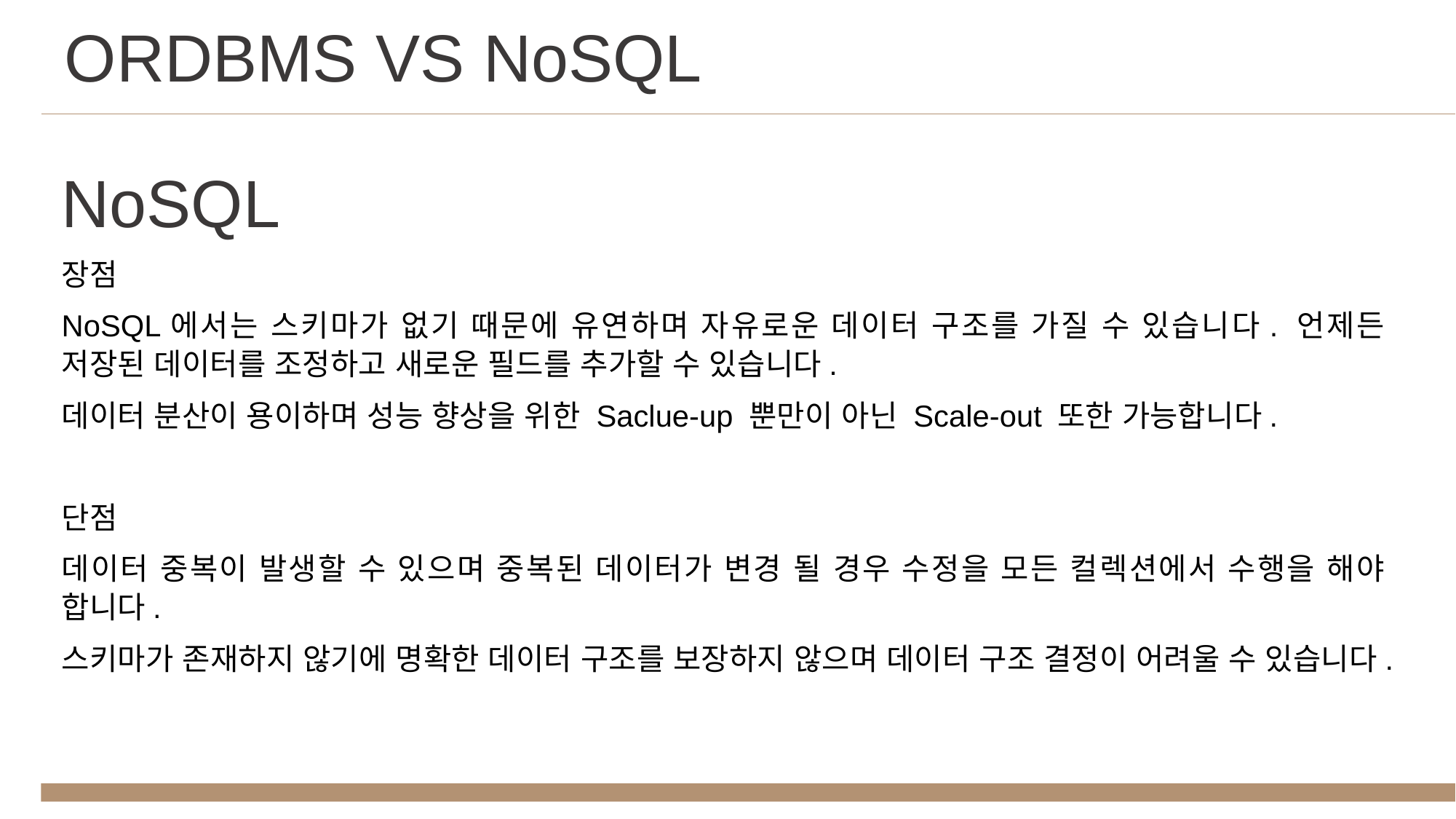

ORDBMS VS NoSQL
NoSQL
장점
NoSQL에서는 스키마가 없기 때문에 유연하며 자유로운 데이터 구조를 가질 수 있습니다. 언제든 저장된 데이터를 조정하고 새로운 필드를 추가할 수 있습니다.
데이터 분산이 용이하며 성능 향상을 위한 Saclue-up 뿐만이 아닌 Scale-out 또한 가능합니다.

단점
데이터 중복이 발생할 수 있으며 중복된 데이터가 변경 될 경우 수정을 모든 컬렉션에서 수행을 해야 합니다.
스키마가 존재하지 않기에 명확한 데이터 구조를 보장하지 않으며 데이터 구조 결정이 어려울 수 있습니다.